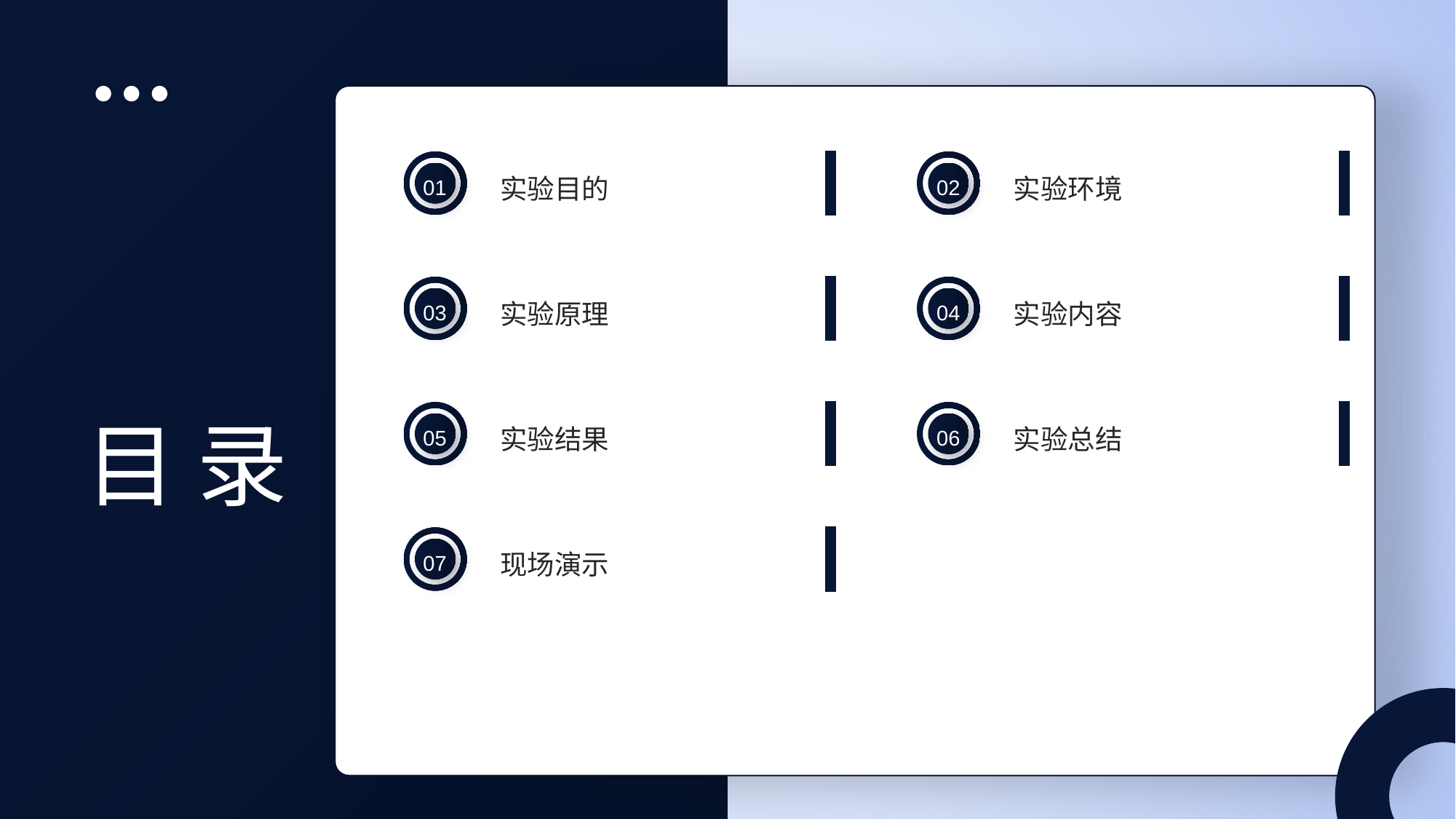

实验目的
实验环境

01

02

实验原理

实验内容

03

04

目 录

实验结果

实验总结

05

06

现场演示

07